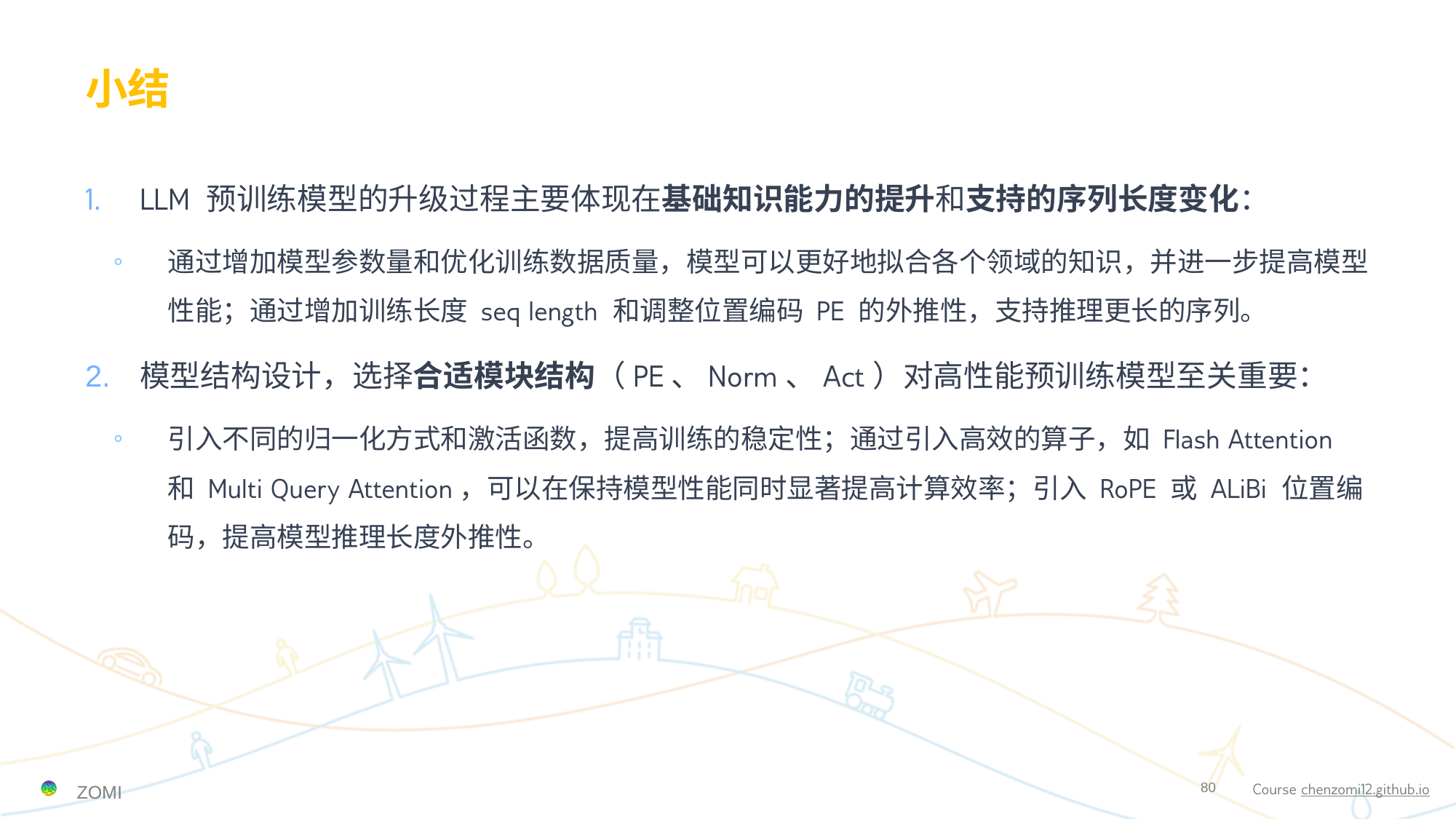

# 小结
LLM 预训练模型的升级过程主要体现在基础知识能力的提升和支持的序列长度变化：
通过增加模型参数量和优化训练数据质量，模型可以更好地拟合各个领域的知识，并进一步提高模型性能；通过增加训练长度 seq length 和调整位置编码 PE 的外推性，支持推理更长的序列。
模型结构设计，选择合适模块结构（PE、Norm、Act）对高性能预训练模型至关重要：
引入不同的归一化方式和激活函数，提高训练的稳定性；通过引入高效的算子，如 Flash Attention 和 Multi Query Attention，可以在保持模型性能同时显著提高计算效率；引入 RoPE 或 ALiBi 位置编码，提高模型推理长度外推性。